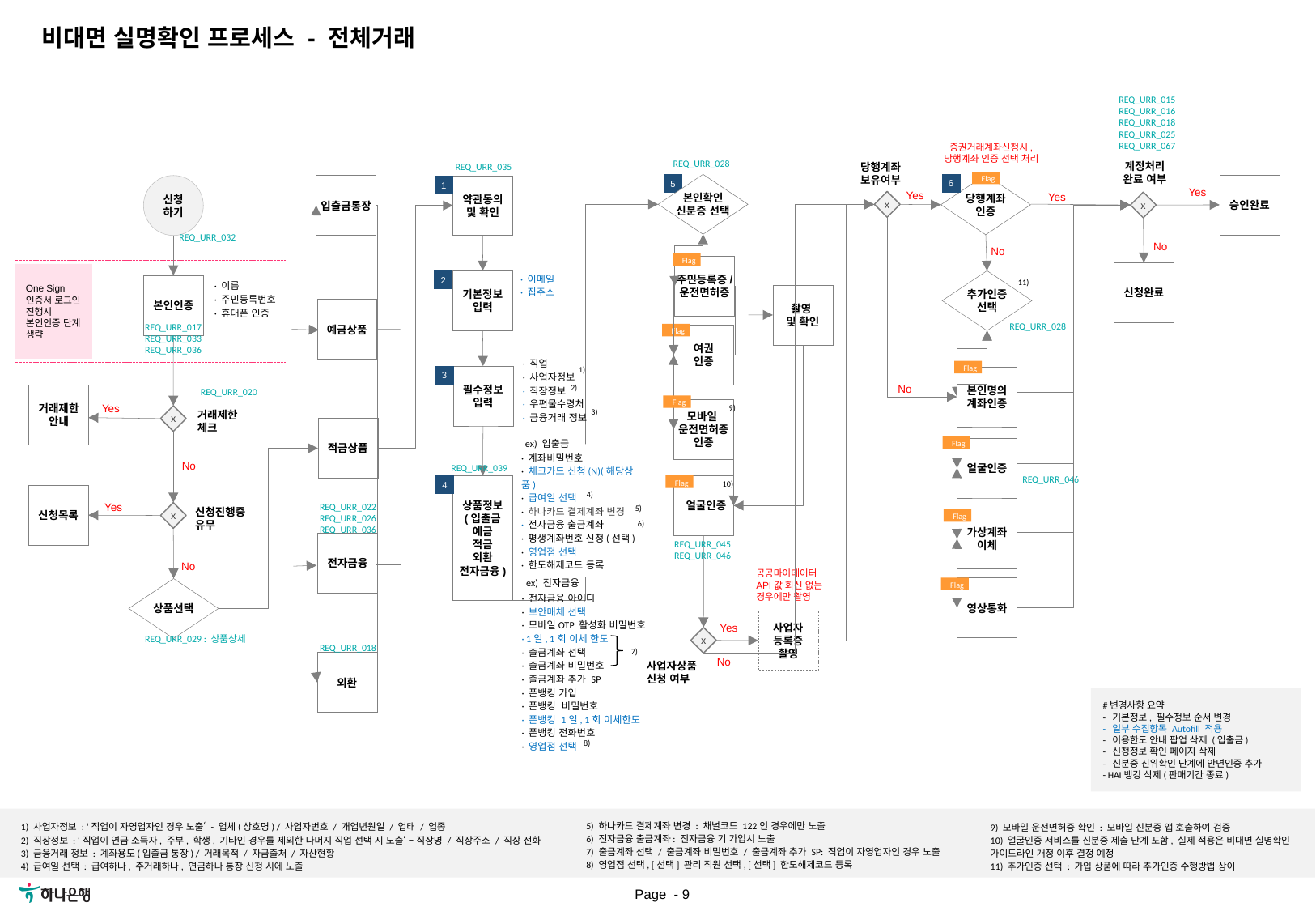

| 요구사항ID |
| --- |
| REQ\_URR\_015 |
| REQ\_URR\_016 |
| REQ\_URR\_017 |
| REQ\_URR\_018 |
| REQ\_URR\_020 |
| REQ\_URR\_022 |
| REQ\_URR\_025 |
| REQ\_URR\_026 |
| REQ\_URR\_028 |
| REQ\_URR\_029 |
| REQ\_URR\_032 |
| REQ\_URR\_033 |
| REQ\_URR\_036 |
| REQ\_URR\_037 |
| REQ\_URR\_038 |
| REQ\_URR\_039 |
| REQ\_URR\_045 |
| REQ\_URR\_046 |
| REQ\_URR\_067 |
비대면 실명확인 프로세스 - 전체거래
REQ_URR_015
REQ_URR_016
REQ_URR_018
REQ_URR_025
REQ_URR_067
증권거래계좌신청시,
당행계좌 인증 선택 처리
REQ_URR_028
계정처리
완료 여부
당행계좌
보유여부
REQ_URR_035
Flag

6
5
본인확인
신분증 선택
당행계좌
인증
승인완료
신청
하기
입출금통장
약관동의
및 확인
1
Yes
Yes
Yes
x
x
REQ_URR_032
No
No
Flag

주민등록증/
운전면허증
신청완료
One Sign 인증서 로그인 진행시 본인인증 단계 생략
· 이메일
· 집주소
2
기본정보
입력
추가인증
선택
11)
· 이름
· 주민등록번호
· 휴대폰 인증
본인인증
촬영
및 확인
예금상품
REQ_URR_028
REQ_URR_017
REQ_URR_033
REQ_URR_036
Flag

여권
인증
· 직업
· 사업자정보
· 직장정보
· 우편물수령처
· 금융거래 정보
Flag

1)
3
필수정보
입력
본인명의
계좌인증
2)
No
REQ_URR_020
거래제한
안내
Flag

Yes
9)
모바일
운전면허증
인증
3)
거래제한
체크
x
적금상품
ex) 입출금
Flag

얼굴인증
· 계좌비밀번호
· 체크카드 신청(N)(해당상품)
· 급여일 선택
· 하나카드 결제계좌 변경
· 전자금융 출금계좌
· 평생계좌번호 신청(선택)
· 영업점 선택
· 한도해제코드 등록
No
REQ_URR_039
REQ_URR_046
Flag

10)
4
상품정보
(입출금
예금
적금
외환
전자금융)
 얼굴인증
4)
신청목록
REQ_URR_022
REQ_URR_026
REQ_URR_036
Yes
5)
신청진행중
유무
x
Flag

가상계좌
이체
6)
REQ_URR_045
REQ_URR_046
전자금융
No
공공마이데이터 API값 회신 없는 경우에만 촬영
ex) 전자금융
Flag

영상통화
상품선택
· 전자금융 아이디
· 보안매체 선택
· 모바일OTP 활성화 비밀번호
· 1일, 1회 이체 한도
· 출금계좌 선택
· 출금계좌 비밀번호
· 출금계좌 추가 SP
· 폰뱅킹 가입
· 폰뱅킹  비밀번호
· 폰뱅킹 1일, 1회 이체한도
· 폰뱅킹 전화번호
· 영업점 선택
사업자
등록증
촬영
Yes
REQ_URR_029 : 상품상세
x

REQ_URR_018
7)
No
외환
사업자상품
신청 여부
#변경사항 요약
-  기본정보, 필수정보 순서 변경
-  일부 수집항목 Autofill 적용
-  이용한도 안내 팝업 삭제 (입출금)
-  신청정보 확인 페이지 삭제
-  신분증 진위확인 단계에 안면인증 추가
- HAI뱅킹 삭제(판매기간 종료)
8)

5) 하나카드 결제계좌 변경 : 채널코드 122인 경우에만 노출
6) 전자금융 출금계좌: 전자금융 기 가입시 노출
7) 출금계좌 선택 / 출금계좌 비밀번호 / 출금계좌 추가 SP: 직업이 자영업자인 경우 노출
8) 영업점 선택, [선택] 관리 직원 선택, [선택] 한도해제코드 등록
1) 사업자정보 : ‘직업이 자영업자인 경우 노출‘ - 업체(상호명) / 사업자번호 / 개업년원일 / 업태 / 업종
2) 직장정보 : ‘직업이 연금 소득자, 주부, 학생, 기타인 경우를 제외한 나머지 직업 선택 시 노출‘ – 직장명 / 직장주소 / 직장 전화
3) 금융거래 정보 : 계좌용도(입출금 통장) / 거래목적 / 자금출처 / 자산현황
4) 급여일 선택 : 급여하나, 주거래하나, 연금하나 통장 신청 시에 노출
9) 모바일 운전면허증 확인 : 모바일 신분증 앱 호출하여 검증
10) 얼굴인증 서비스를 신분증 제출 단계 포함, 실제 적용은 비대면 실명확인 가이드라인 개정 이후 결정 예정
11) 추가인증 선택 : 가입 상품에 따라 추가인증 수행방법 상이